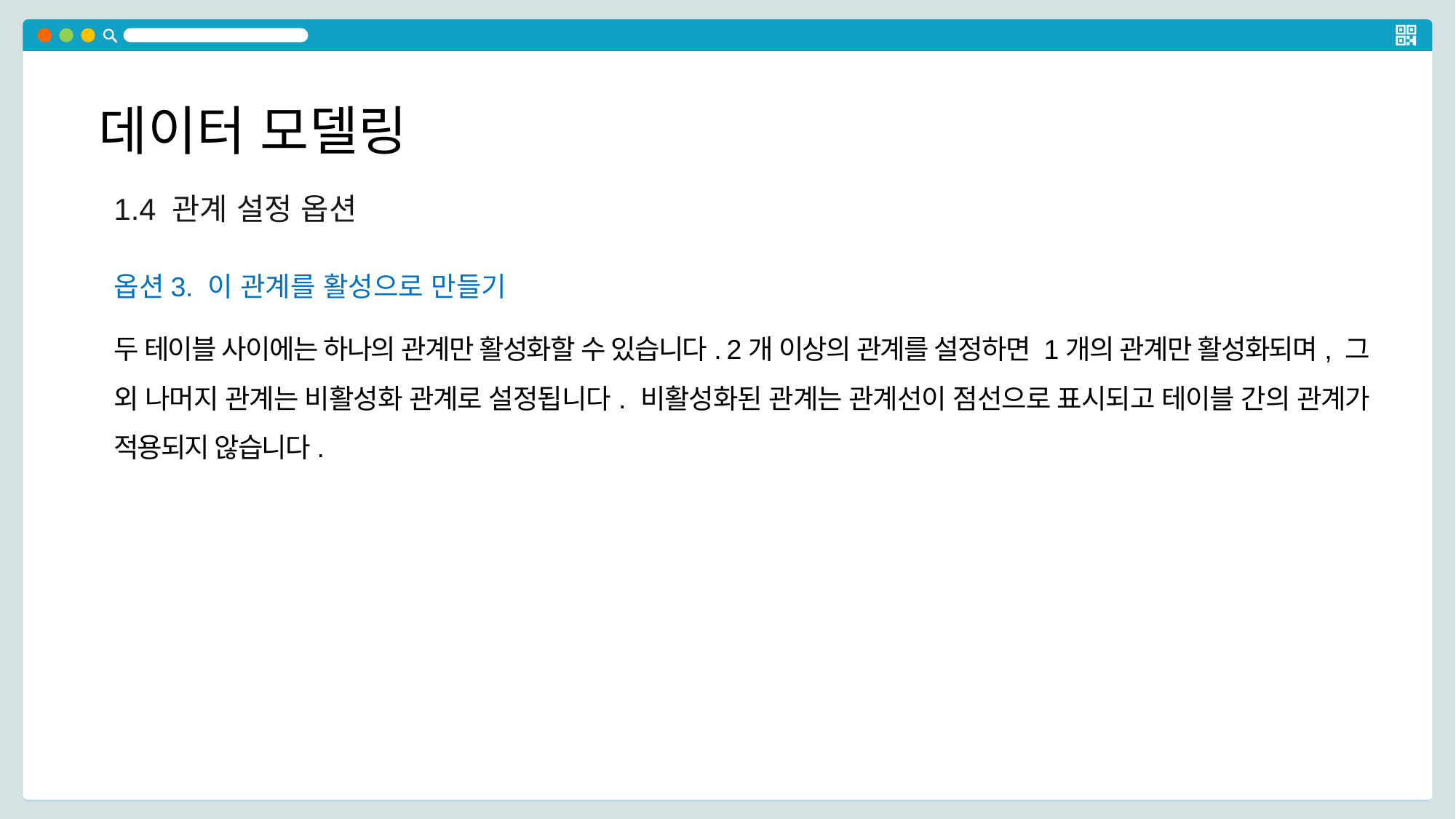

데이터 모델링
1.4 관계 설정 옵션

옵션3. 이 관계를 활성으로 만들기

두 테이블 사이에는 하나의 관계만 활성화할 수 있습니다. 2개 이상의 관계를 설정하면 1개의 관계만 활성화되며, 그 외 나머지 관계는 비활성화 관계로 설정됩니다. 비활성화된 관계는 관계선이 점선으로 표시되고 테이블 간의 관계가 적용되지 않습니다.